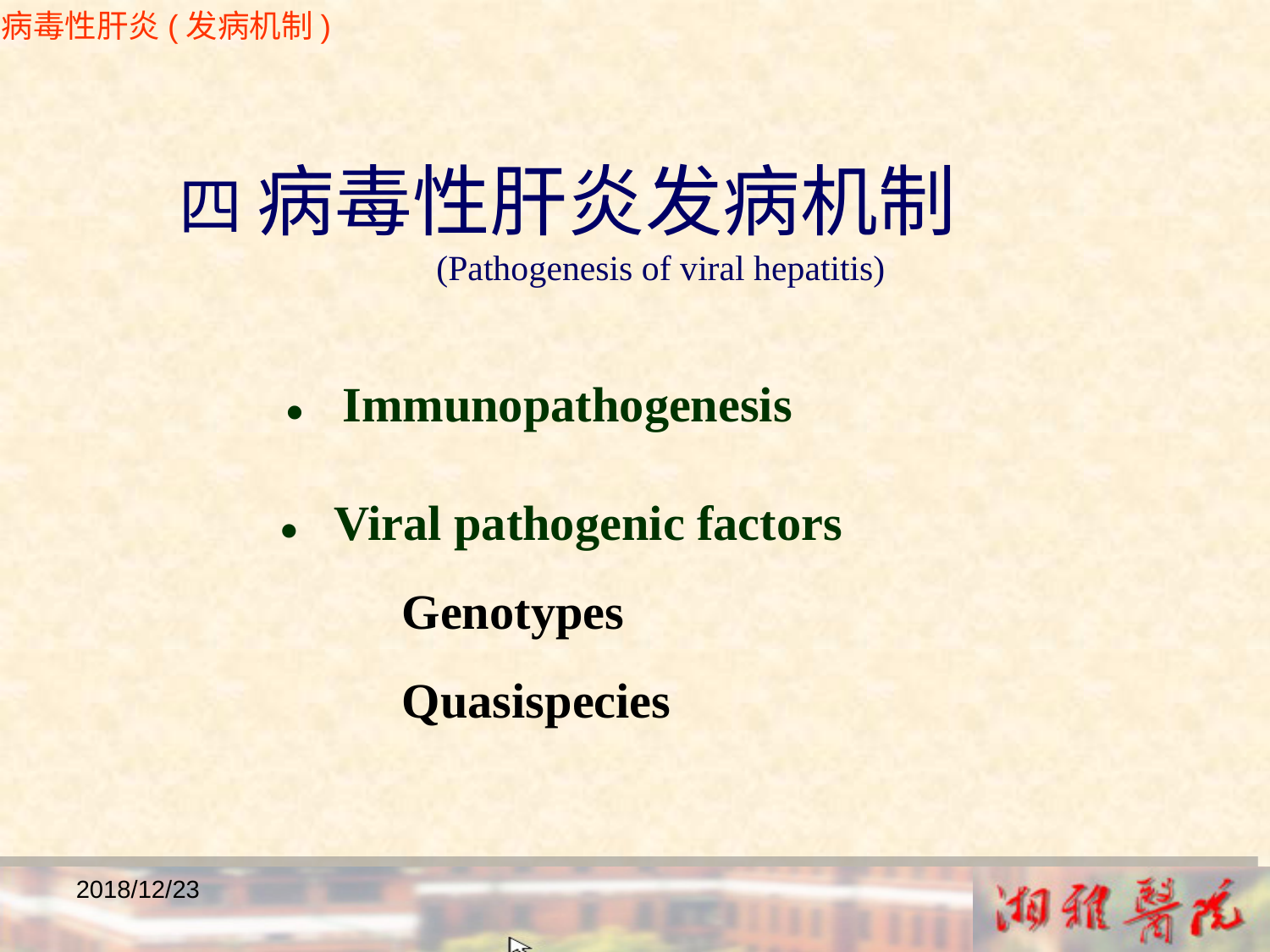

病毒性肝炎(发病机制)
    四 病毒性肝炎发病机制
                                     (Pathogenesis of viral hepatitis)

                    ●  Immunopathogenesis

              ●    Viral pathogenic factors
                        Genotypes
                        Quasispecies
2018/12/23